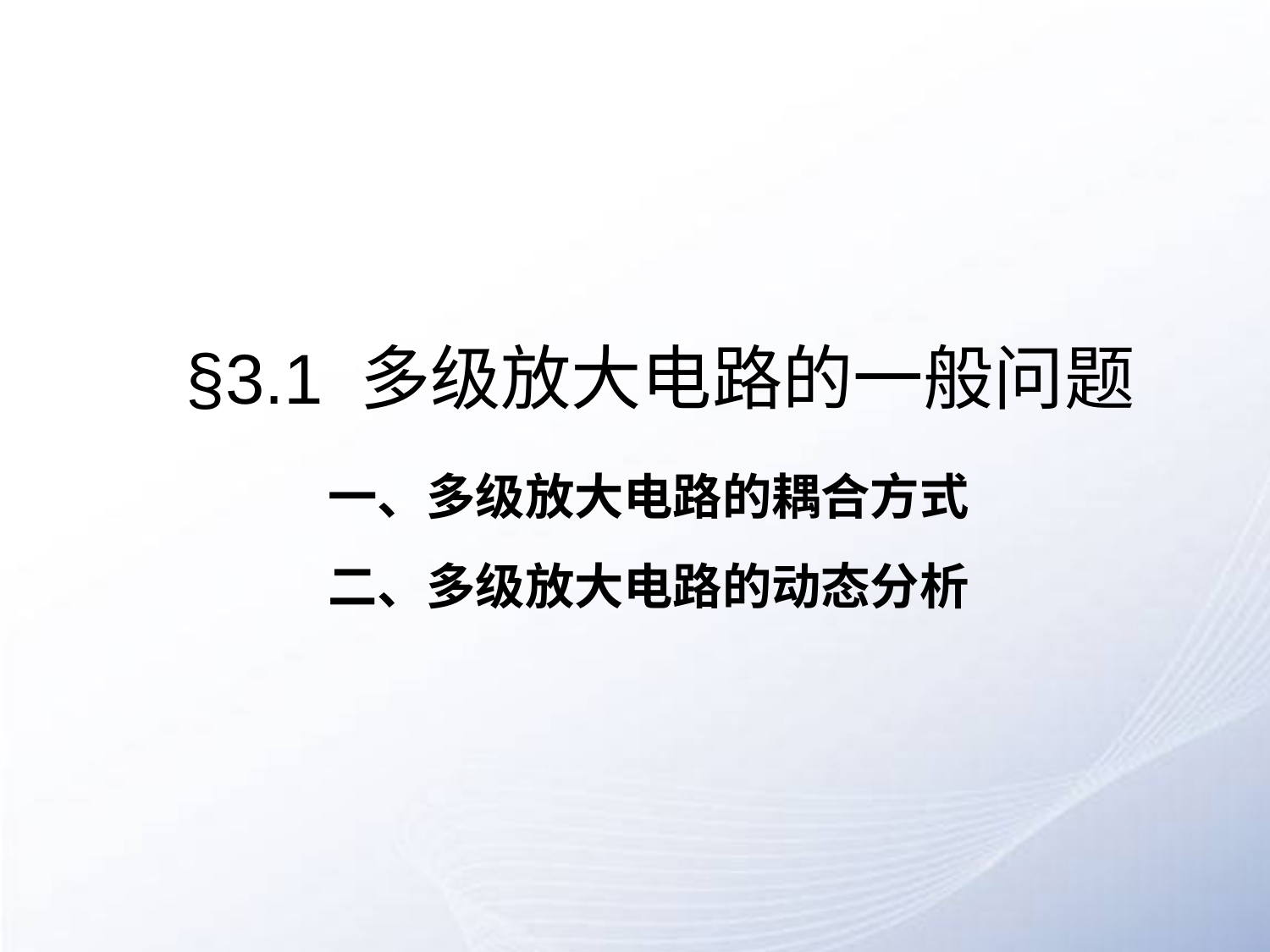

# §3.1 多级放大电路的一般问题
一、多级放大电路的耦合方式
二、多级放大电路的动态分析